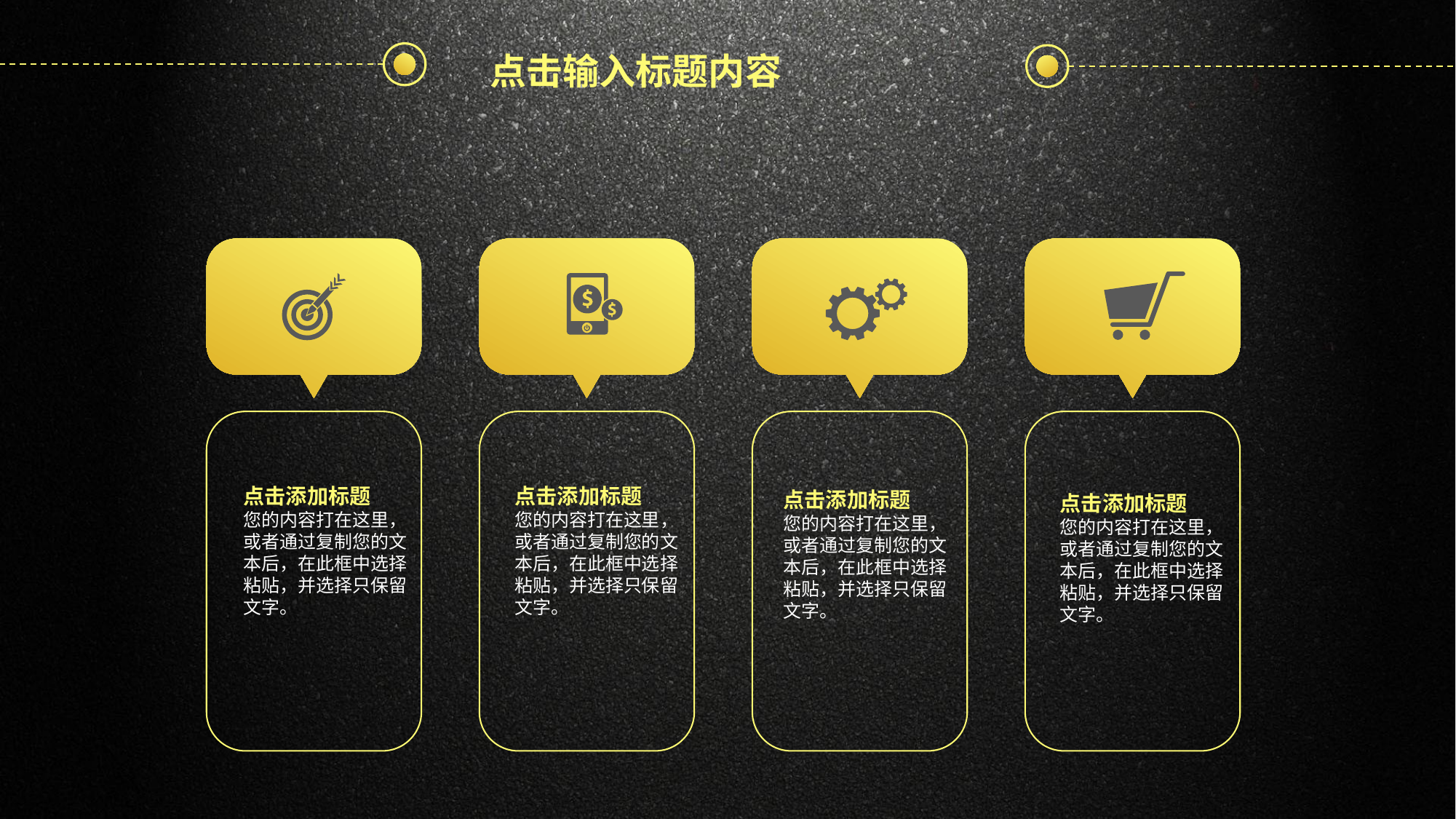

点击输入标题内容

点击添加标题
您的内容打在这里，
或者通过复制您的文
本后，在此框中选择
粘贴，并选择只保留
文字。

点击添加标题
您的内容打在这里，
或者通过复制您的文
本后，在此框中选择
粘贴，并选择只保留
文字。

点击添加标题
您的内容打在这里，
或者通过复制您的文
本后，在此框中选择
粘贴，并选择只保留
文字。

点击添加标题
您的内容打在这里，
或者通过复制您的文
本后，在此框中选择
粘贴，并选择只保留
文字。